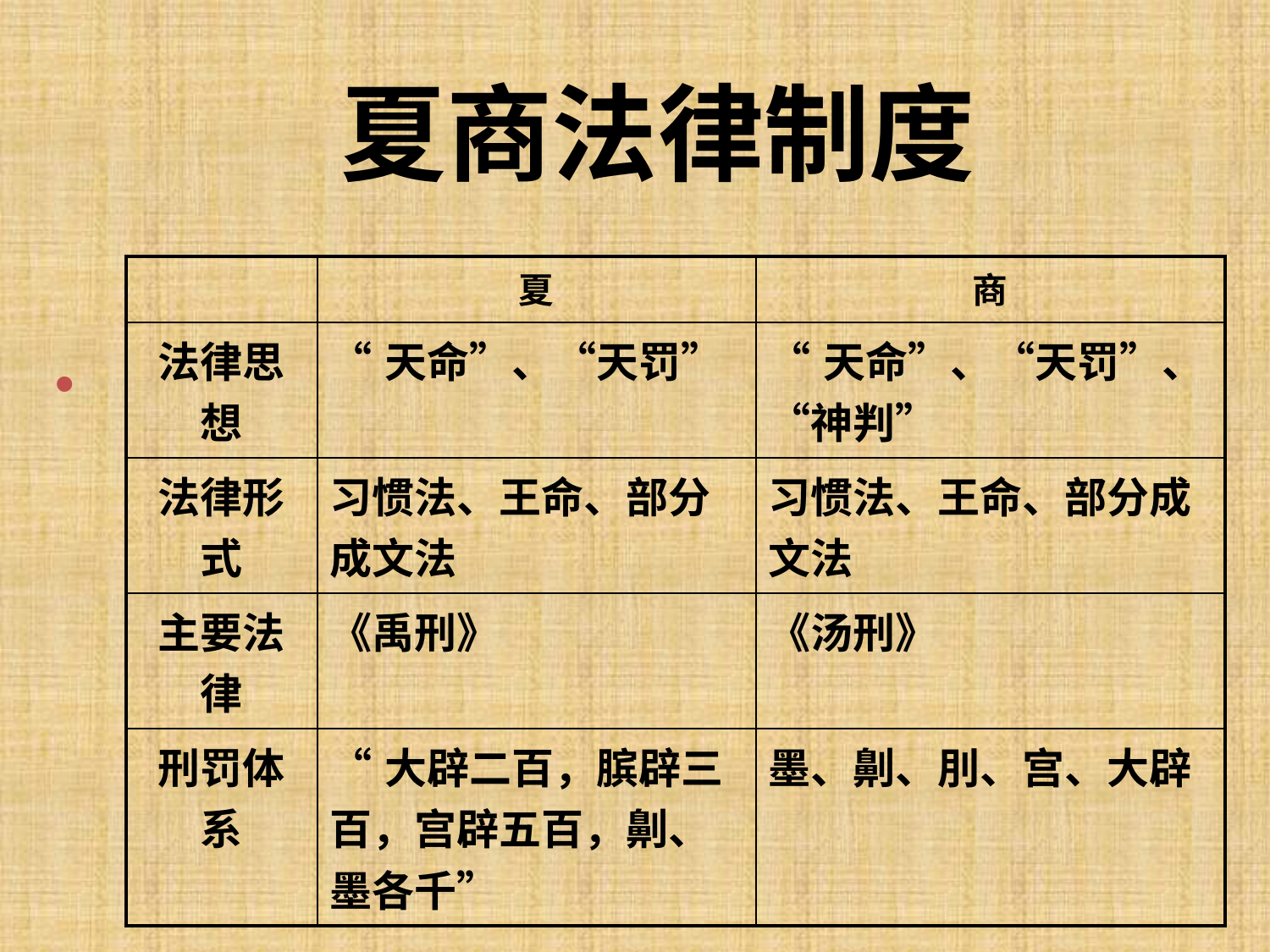

夏商法律制度
|  | 夏 | 商 |
| --- | --- | --- |
| 法律思想 | “天命”、“天罚” | “天命”、“天罚”、“神判” |
| 法律形式 | 习惯法、王命、部分成文法 | 习惯法、王命、部分成文法 |
| 主要法律 | 《禹刑》 | 《汤刑》 |
| 刑罚体系 | “大辟二百，膑辟三百，宫辟五百，劓、墨各千” | 墨、劓、刖、宫、大辟 |